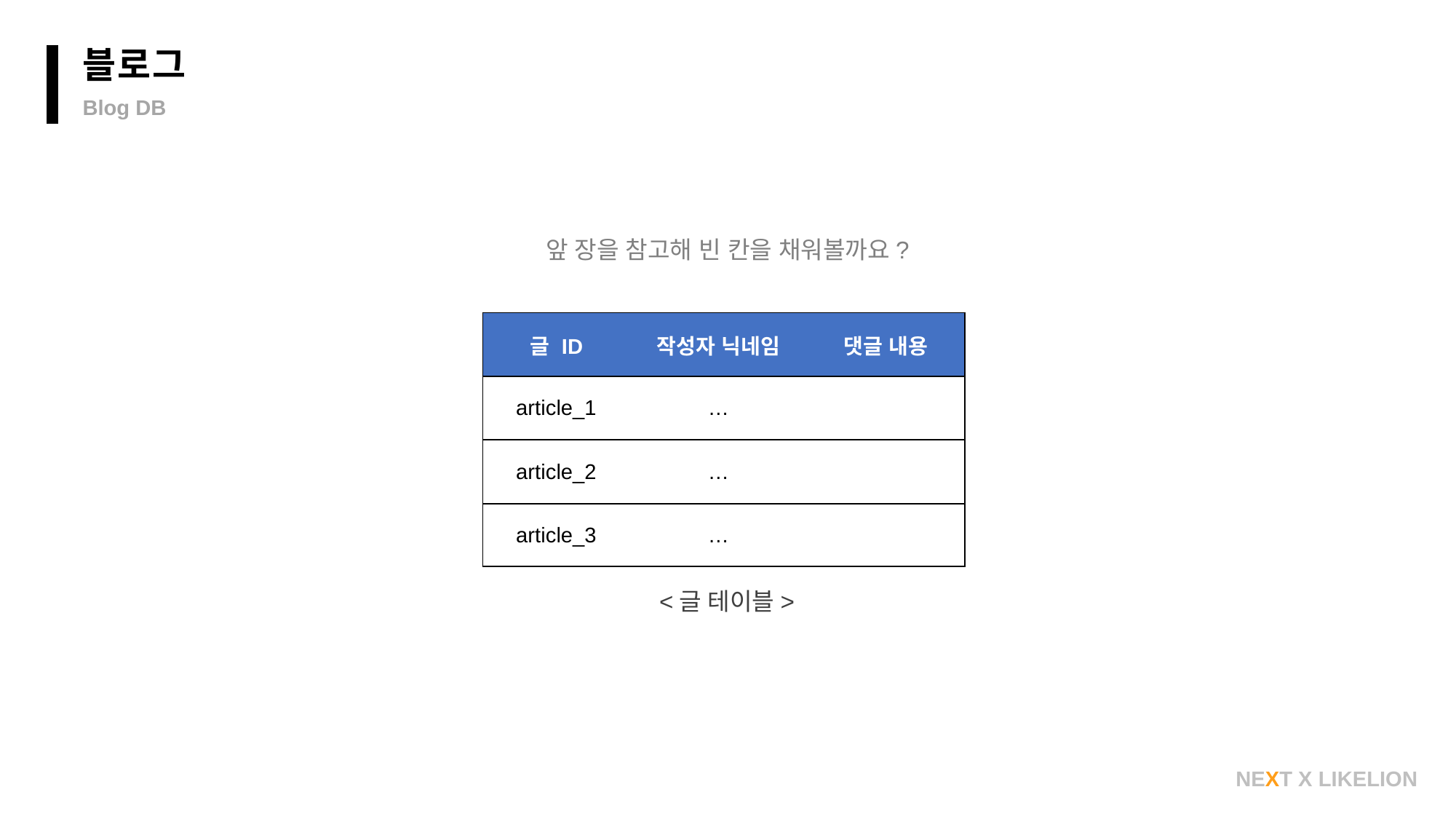

블로그

Blog DB
앞 장을 참고해 빈 칸을 채워볼까요?
| 글 ID | 작성자 닉네임 | 댓글 내용 |
| --- | --- | --- |
| article\_1 | … |  |
| article\_2 | … |  |
| article\_3 | … |  |
<글 테이블>
NEXT X LIKELION